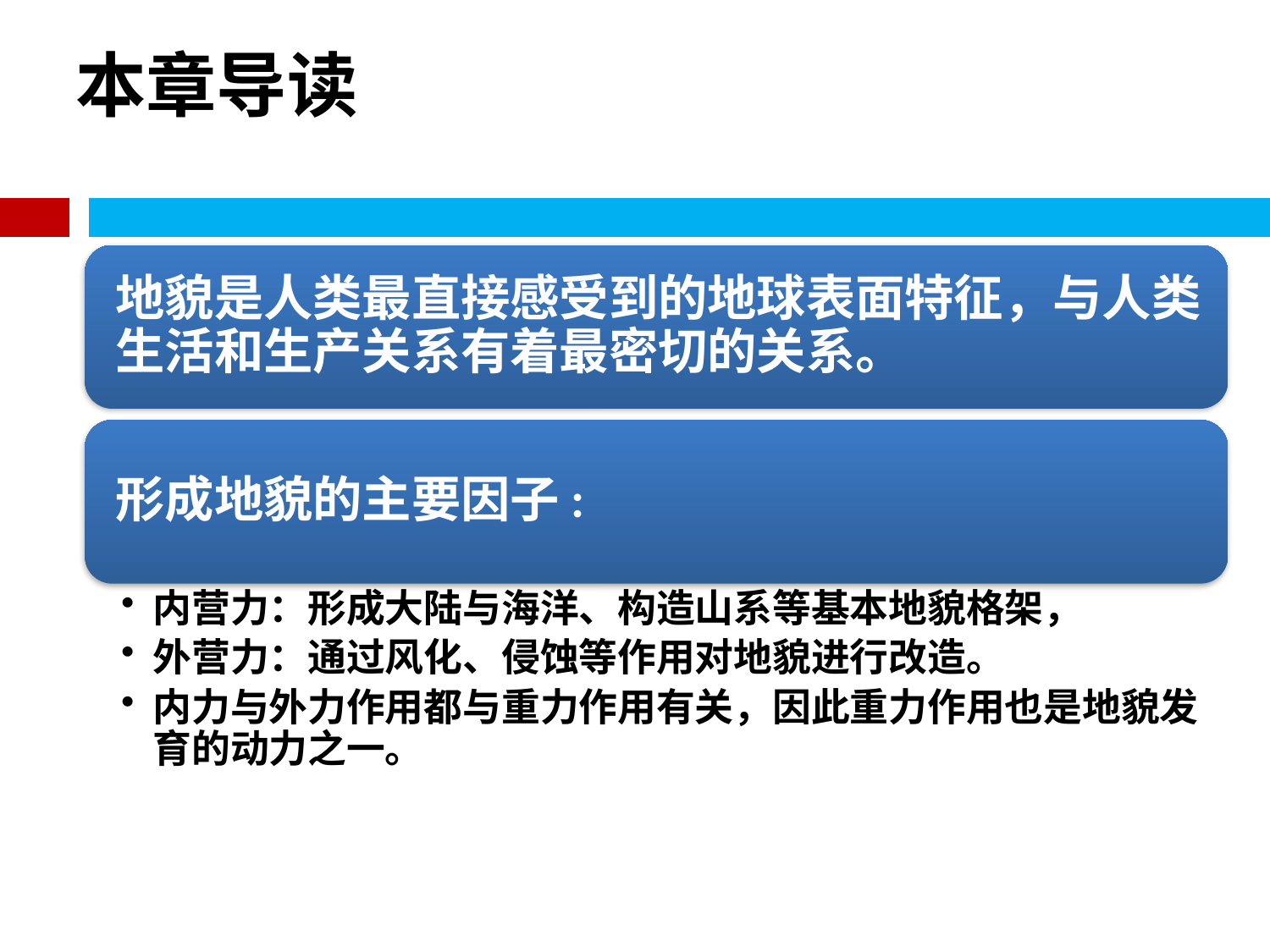

# 本章导读
地貌是人类最直接感受到的地球表面特征，与人类生活和生产关系有着最密切的关系。
形成地貌的主要因子:
内营力：形成大陆与海洋、构造山系等基本地貌格架，
外营力：通过风化、侵蚀等作用对地貌进行改造。
内力与外力作用都与重力作用有关，因此重力作用也是地貌发育的动力之一。